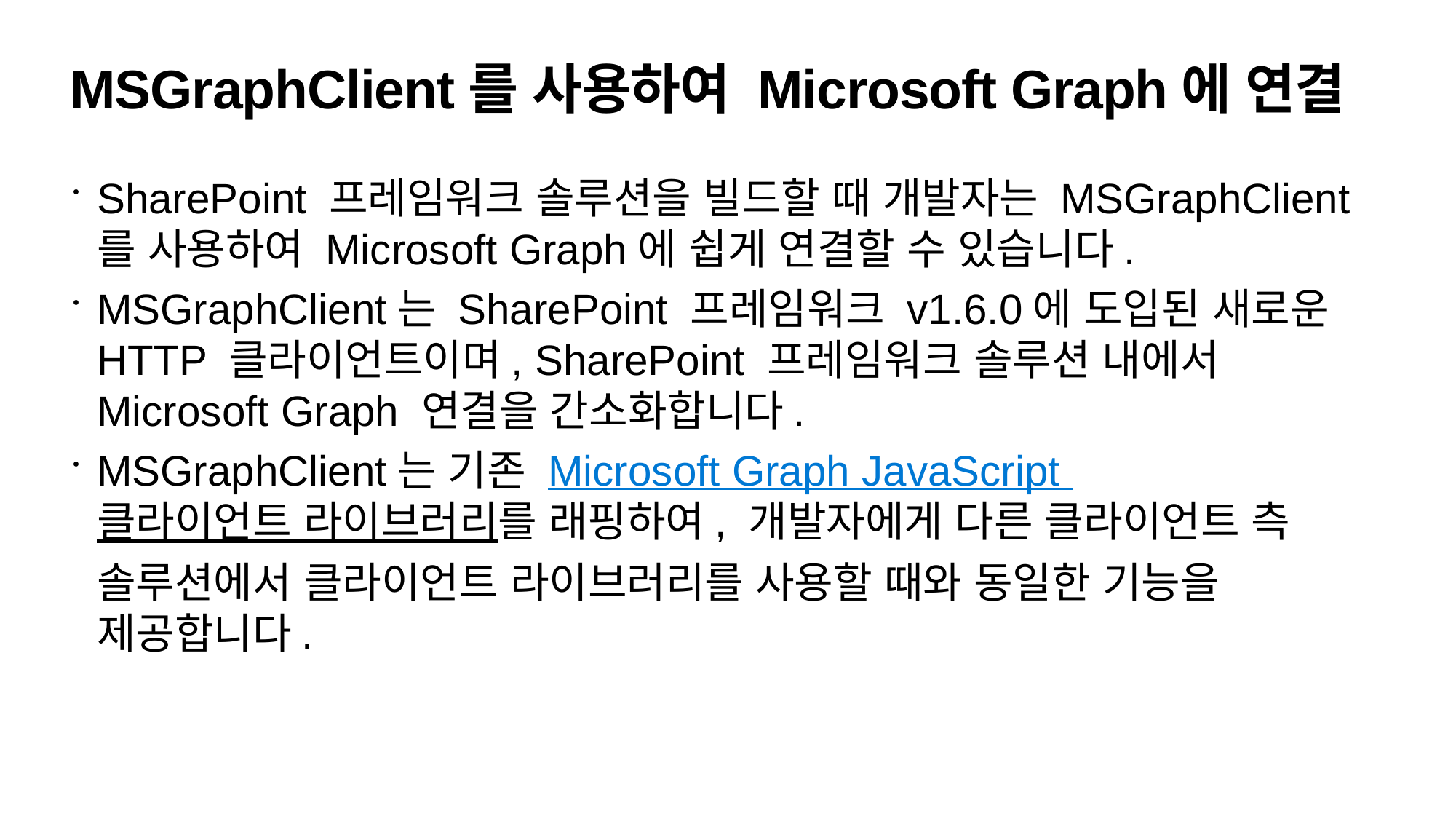

# MSGraphClient를 사용하여 Microsoft Graph에 연결
SharePoint 프레임워크 솔루션을 빌드할 때 개발자는 MSGraphClient를 사용하여 Microsoft Graph에 쉽게 연결할 수 있습니다.
MSGraphClient는 SharePoint 프레임워크 v1.6.0에 도입된 새로운 HTTP 클라이언트이며, SharePoint 프레임워크 솔루션 내에서 Microsoft Graph 연결을 간소화합니다.
MSGraphClient는 기존 Microsoft Graph JavaScript 클라이언트 라이브러리를 래핑하여, 개발자에게 다른 클라이언트 측 솔루션에서 클라이언트 라이브러리를 사용할 때와 동일한 기능을 제공합니다.